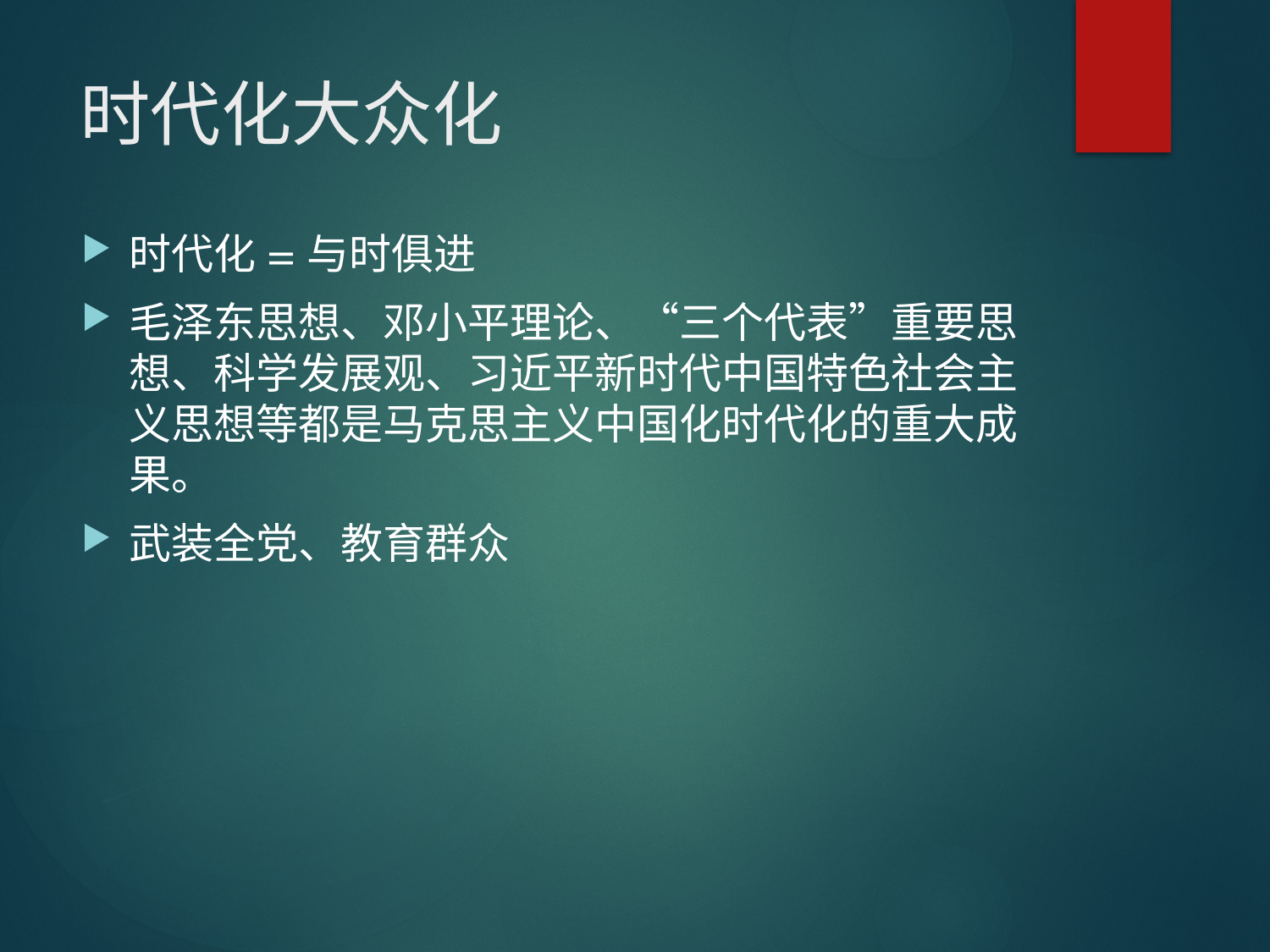

# 时代化大众化
时代化=与时俱进
毛泽东思想、邓小平理论、“三个代表”重要思想、科学发展观、习近平新时代中国特色社会主义思想等都是马克思主义中国化时代化的重大成果。
武装全党、教育群众